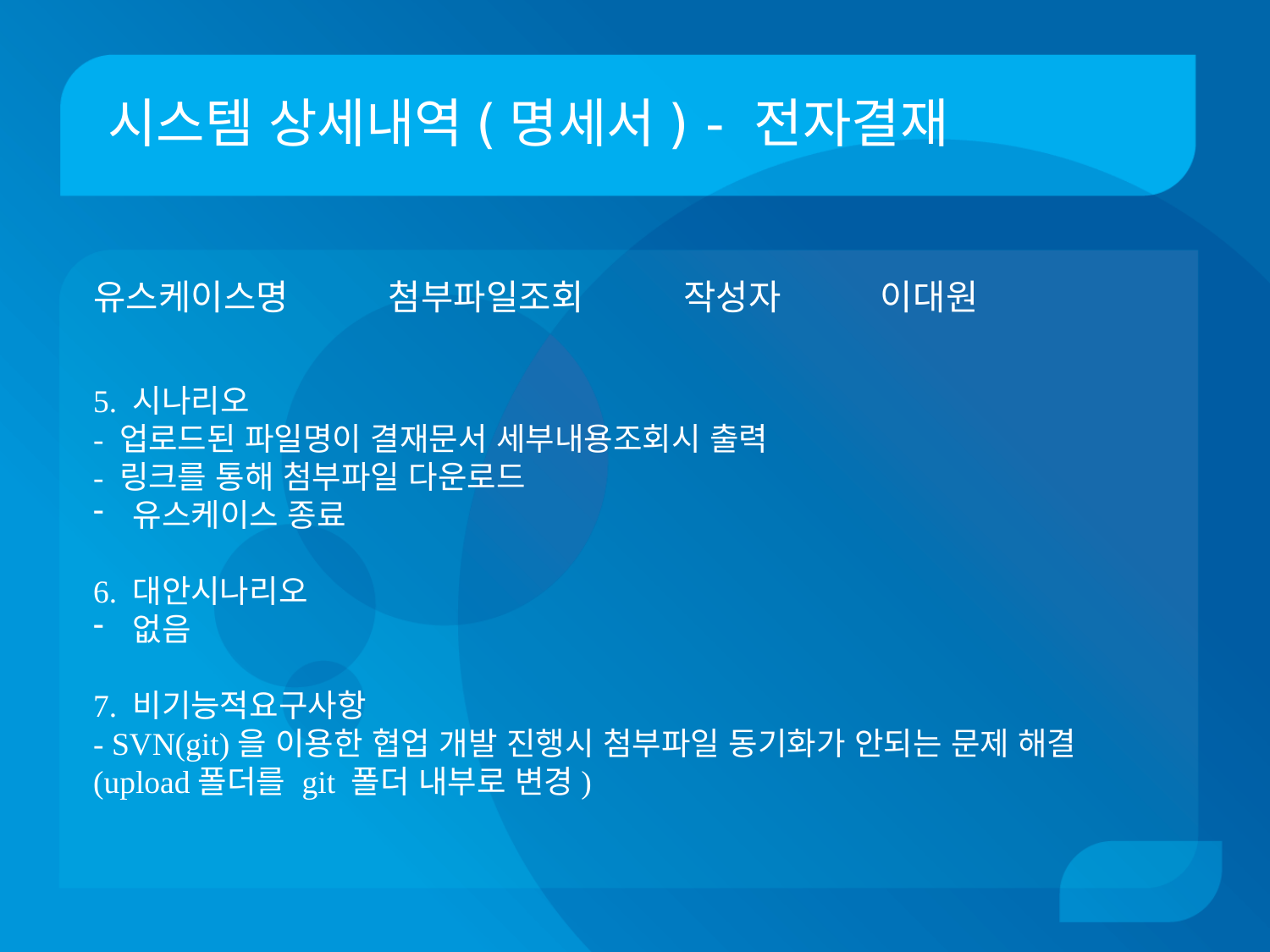

# 시스템 상세내역(명세서) - 전자결재
유스케이스명          첨부파일조회          작성자          이대원
5. 시나리오
- 업로드된 파일명이 결재문서 세부내용조회시 출력
- 링크를 통해 첨부파일 다운로드
유스케이스 종료

6. 대안시나리오
없음

7. 비기능적요구사항
- SVN(git)을 이용한 협업 개발 진행시 첨부파일 동기화가 안되는 문제 해결
(upload폴더를 git 폴더 내부로 변경)